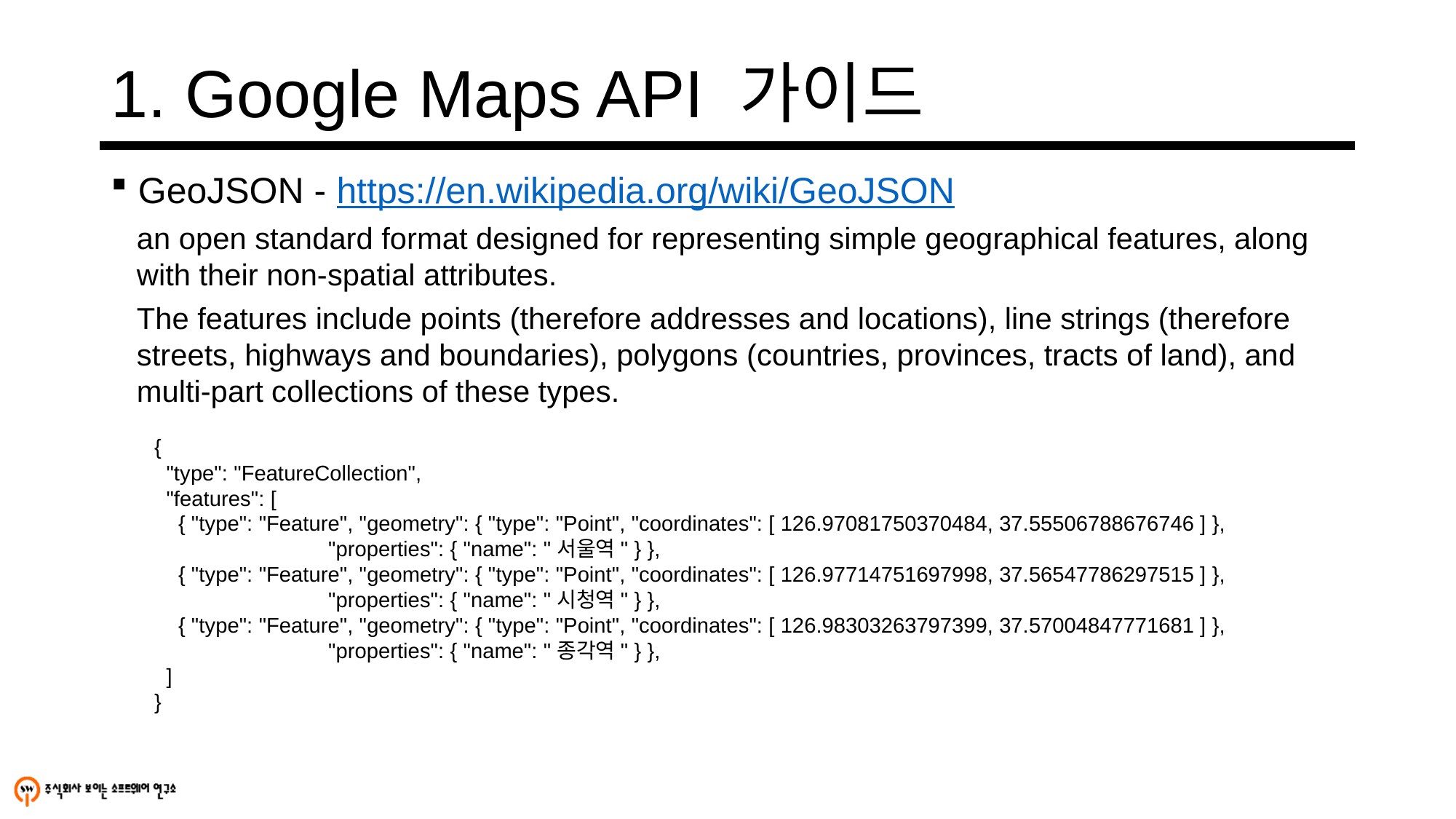

# 1. Google Maps API 가이드
GeoJSON - https://en.wikipedia.org/wiki/GeoJSON
an open standard format designed for representing simple geographical features, along with their non-spatial attributes.
The features include points (therefore addresses and locations), line strings (therefore streets, highways and boundaries), polygons (countries, provinces, tracts of land), and multi-part collections of these types.
{
  "type": "FeatureCollection",
  "features": [
    { "type": "Feature", "geometry": { "type": "Point", "coordinates": [ 126.97081750370484, 37.55506788676746 ] },
                             "properties": { "name": "서울역" } },
    { "type": "Feature", "geometry": { "type": "Point", "coordinates": [ 126.97714751697998, 37.56547786297515 ] },
                             "properties": { "name": "시청역" } },
    { "type": "Feature", "geometry": { "type": "Point", "coordinates": [ 126.98303263797399, 37.57004847771681 ] },
                             "properties": { "name": "종각역" } },
  ]
}